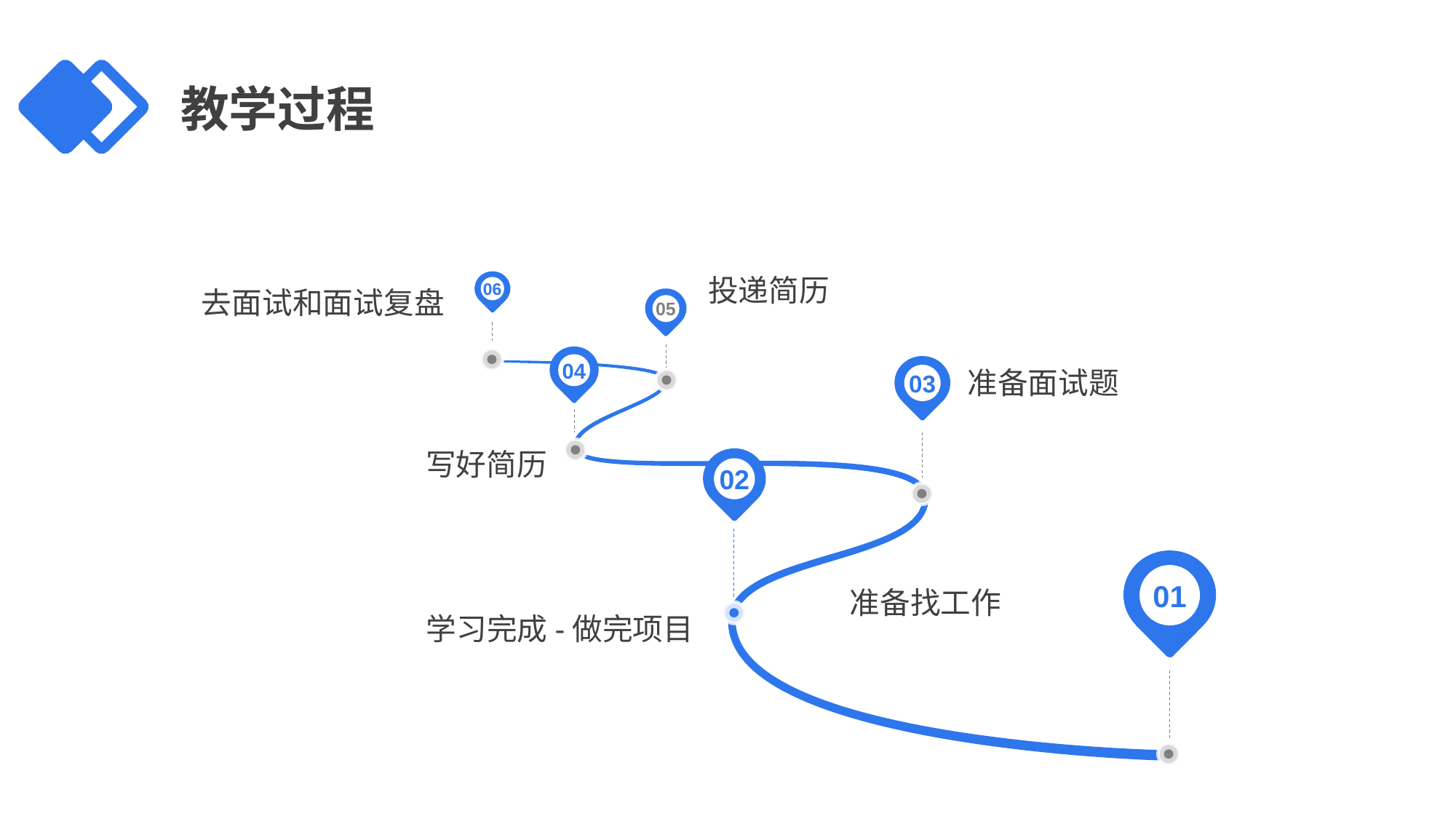

教学过程

投递简历
去面试和面试复盘

06

05

准备面试题

04

03

写好简历

02

01
准备找工作
学习完成-做完项目